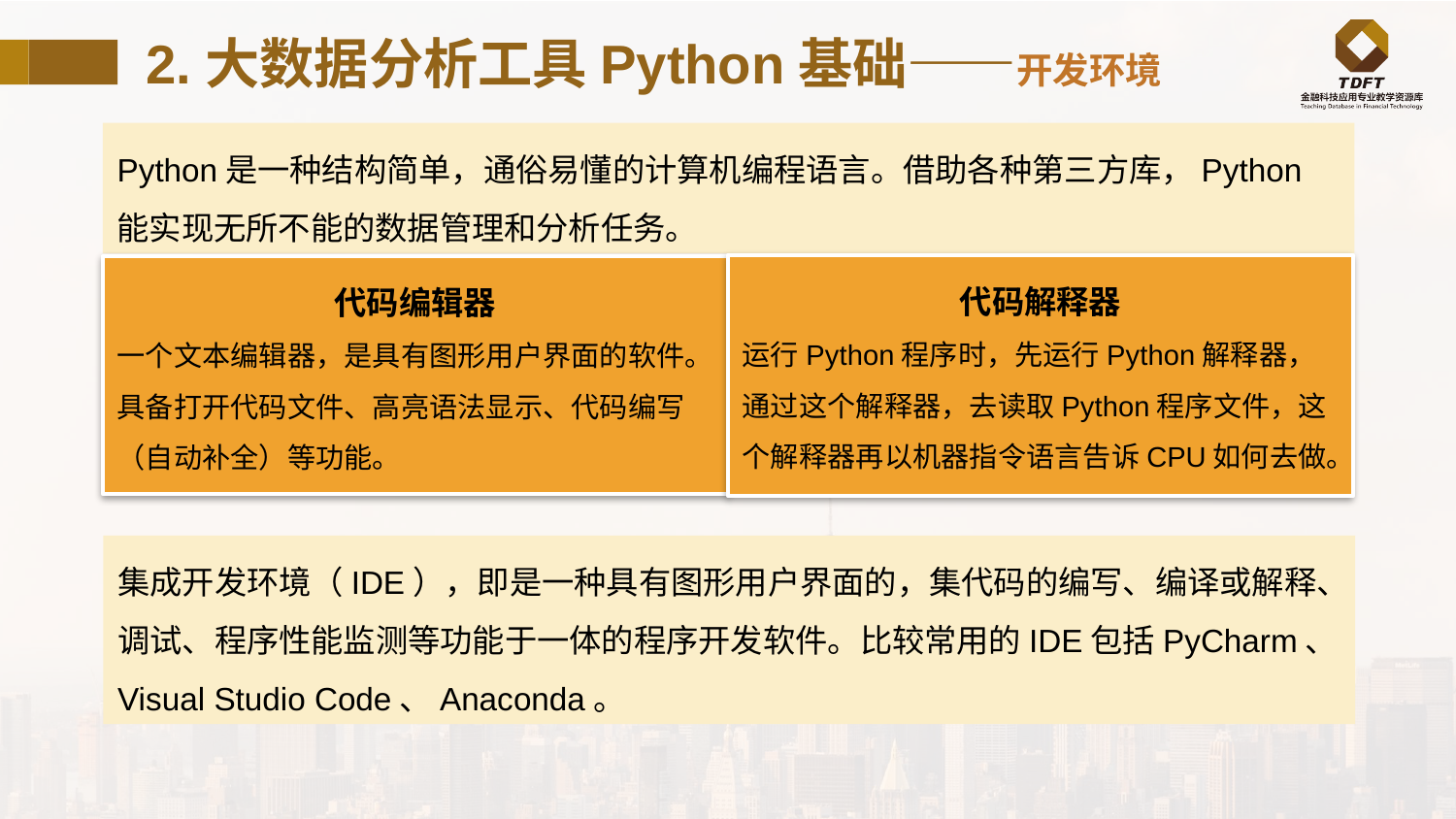

2.大数据分析工具Python基础——开发环境

Python是一种结构简单，通俗易懂的计算机编程语言。借助各种第三方库，Python能实现无所不能的数据管理和分析任务。
代码解释器
运行Python程序时，先运行Python解释器，通过这个解释器，去读取Python程序文件，这个解释器再以机器指令语言告诉CPU如何去做。
代码编辑器
一个文本编辑器，是具有图形用户界面的软件。
具备打开代码文件、高亮语法显示、代码编写（自动补全）等功能。
集成开发环境（IDE），即是一种具有图形用户界面的，集代码的编写、编译或解释、调试、程序性能监测等功能于一体的程序开发软件。比较常用的IDE包括PyCharm、Visual Studio Code、Anaconda。